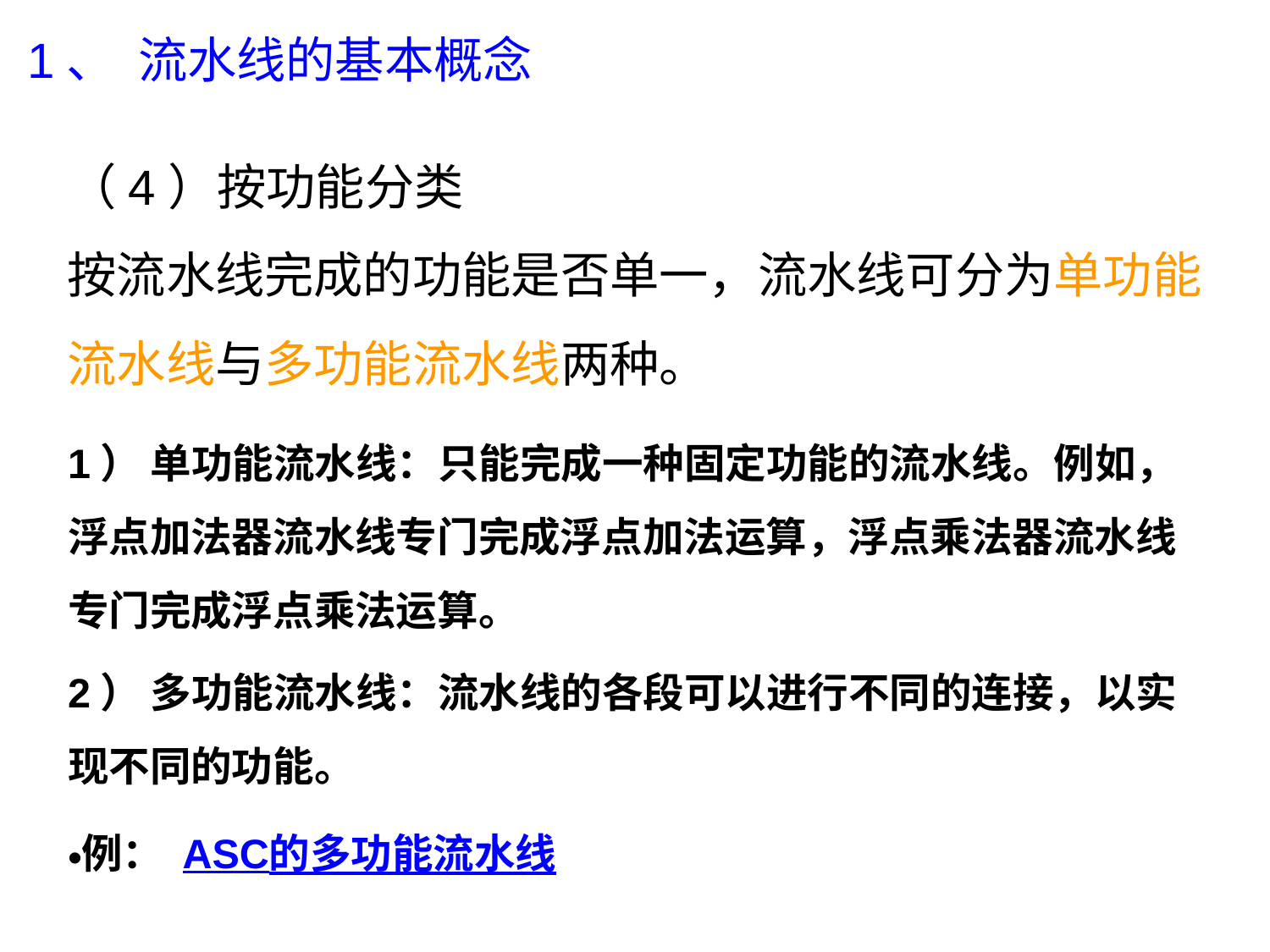

1、  流水线的基本概念
（4）按功能分类
按流水线完成的功能是否单一，流水线可分为单功能流水线与多功能流水线两种。

1） 单功能流水线：只能完成一种固定功能的流水线。例如，浮点加法器流水线专门完成浮点加法运算，浮点乘法器流水线专门完成浮点乘法运算。
2） 多功能流水线：流水线的各段可以进行不同的连接，以实现不同的功能。
例： ASC的多功能流水线
18